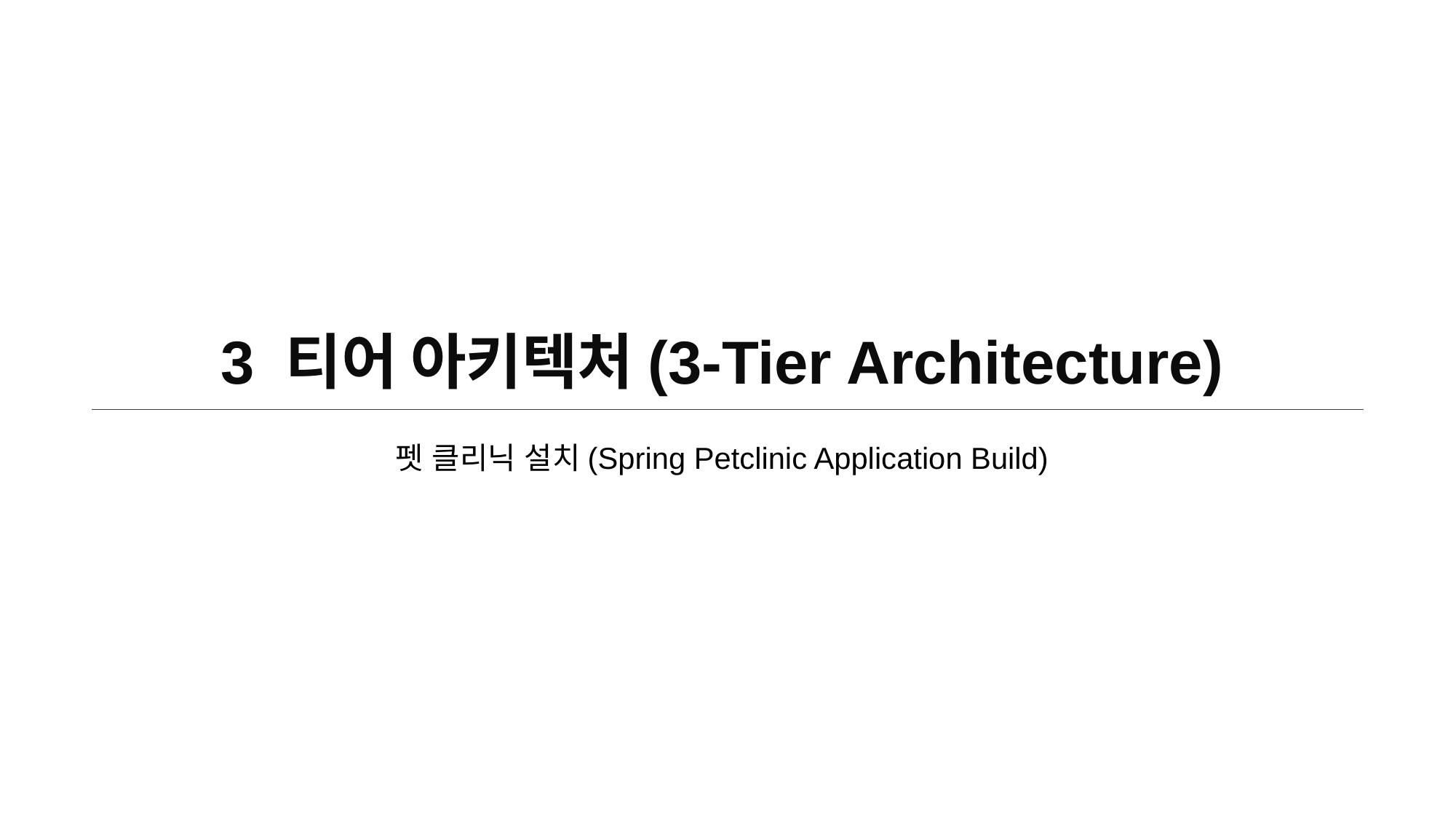

# 3 티어 아키텍처(3-Tier Architecture)
펫 클리닉 설치(Spring Petclinic Application Build)